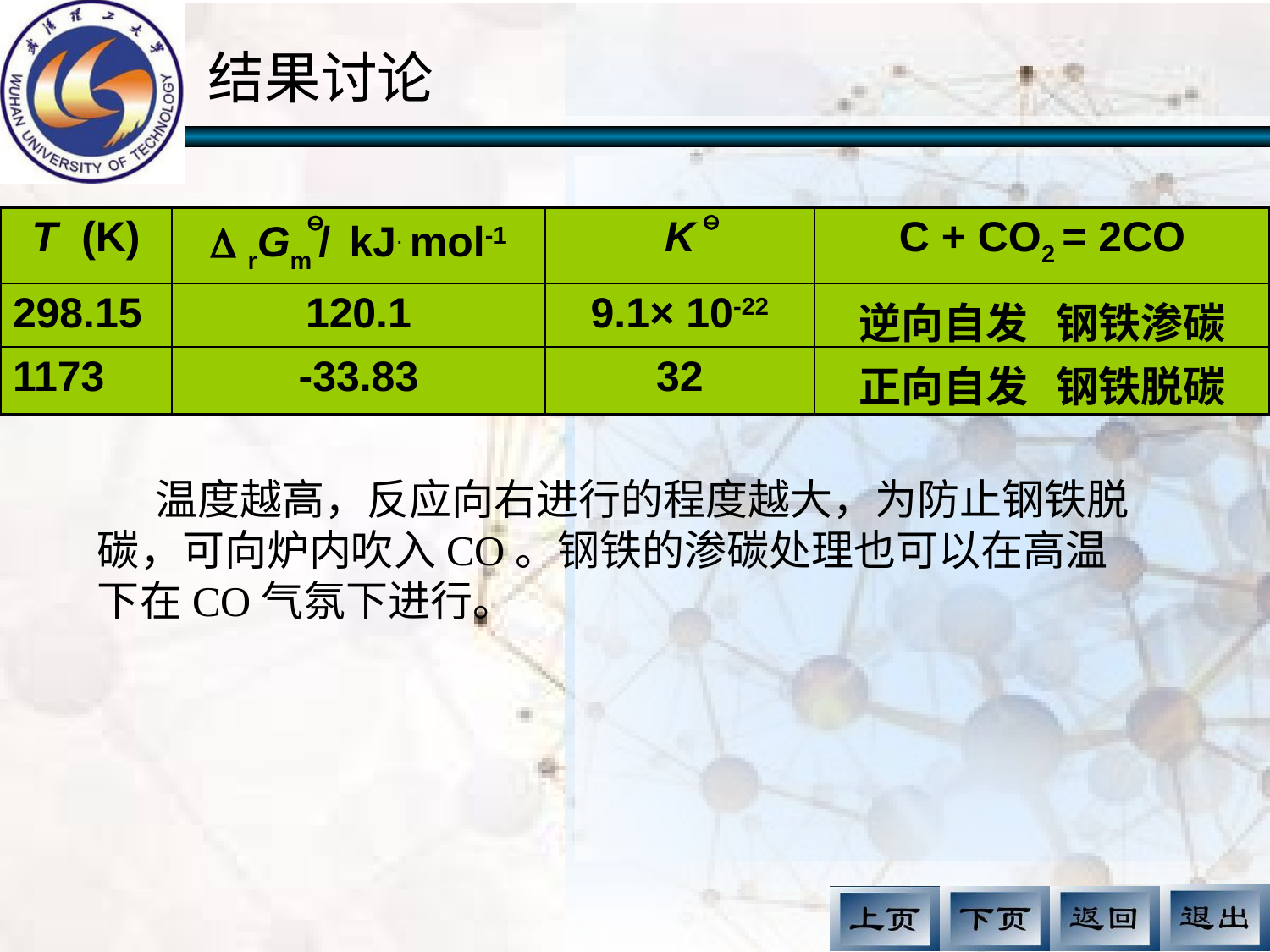

结果讨论
| T (K) | Δ rGm / kJ. mol-1 | K | C + CO2 = 2CO |
| --- | --- | --- | --- |
| 298.15 | 120.1 | 9.1× 10-22 | 逆向自发 钢铁渗碳 |
| 1173 | -33.83 | 32 | 正向自发 钢铁脱碳 |

     温度越高，反应向右进行的程度越大，为防止钢铁脱碳，可向炉内吹入CO。钢铁的渗碳处理也可以在高温下在CO气氛下进行。